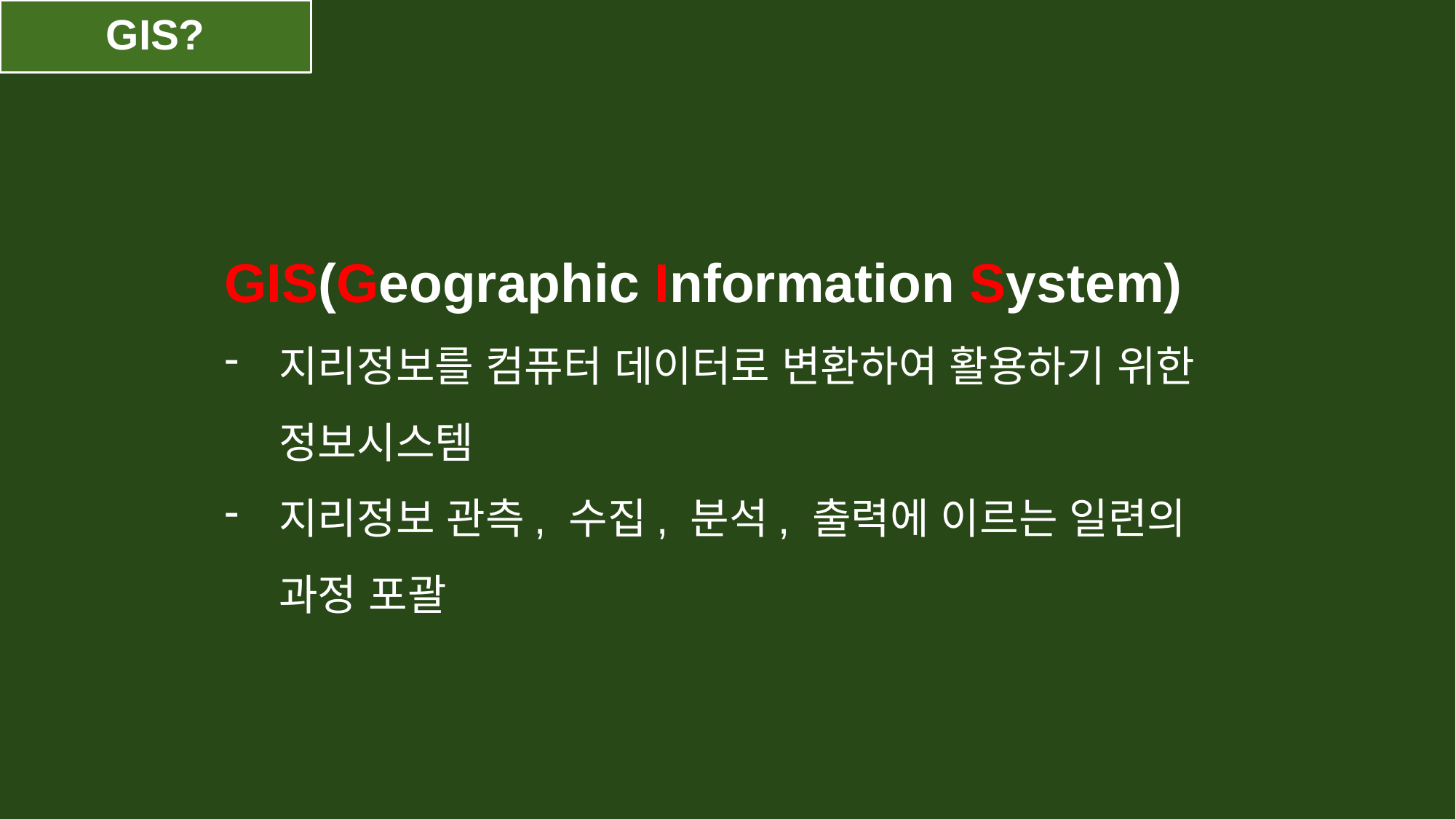

GIS?
GIS(Geographic Information System)
지리정보를 컴퓨터 데이터로 변환하여 활용하기 위한 정보시스템
지리정보 관측, 수집, 분석, 출력에 이르는 일련의 과정 포괄